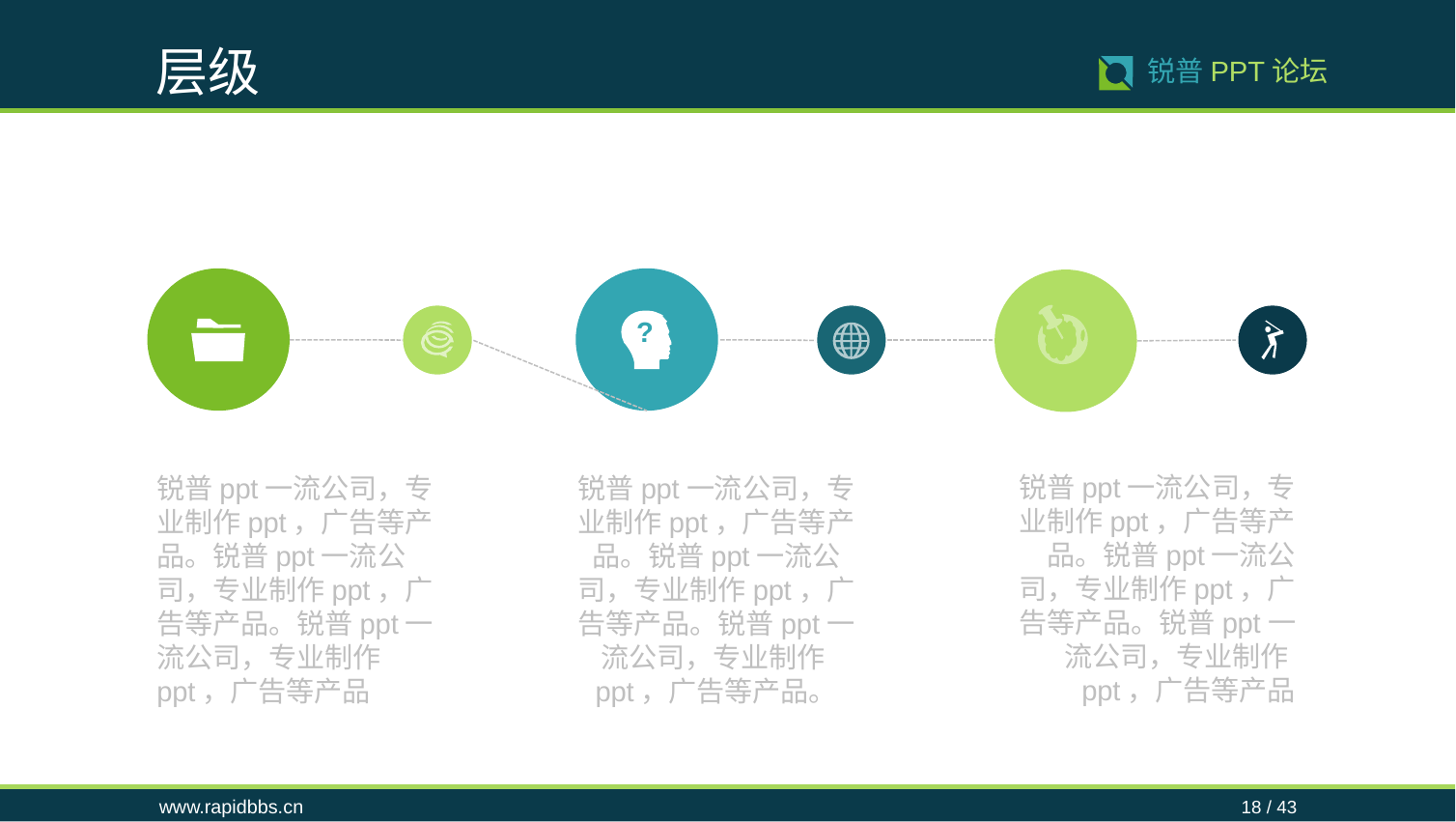

层级

18 / 43

锐普PPT论坛

?

锐普ppt一流公司，专业制作ppt，广告等产品。锐普ppt一流公司，专业制作ppt，广告等产品。锐普ppt一流公司，专业制作ppt，广告等产品
锐普ppt一流公司，专业制作ppt，广告等产品。锐普ppt一流公司，专业制作ppt，广告等产品。锐普ppt一流公司，专业制作ppt，广告等产品
锐普ppt一流公司，专业制作ppt，广告等产品。锐普ppt一流公司，专业制作ppt，广告等产品。锐普ppt一流公司，专业制作ppt，广告等产品。
www.rapidbbs.cn